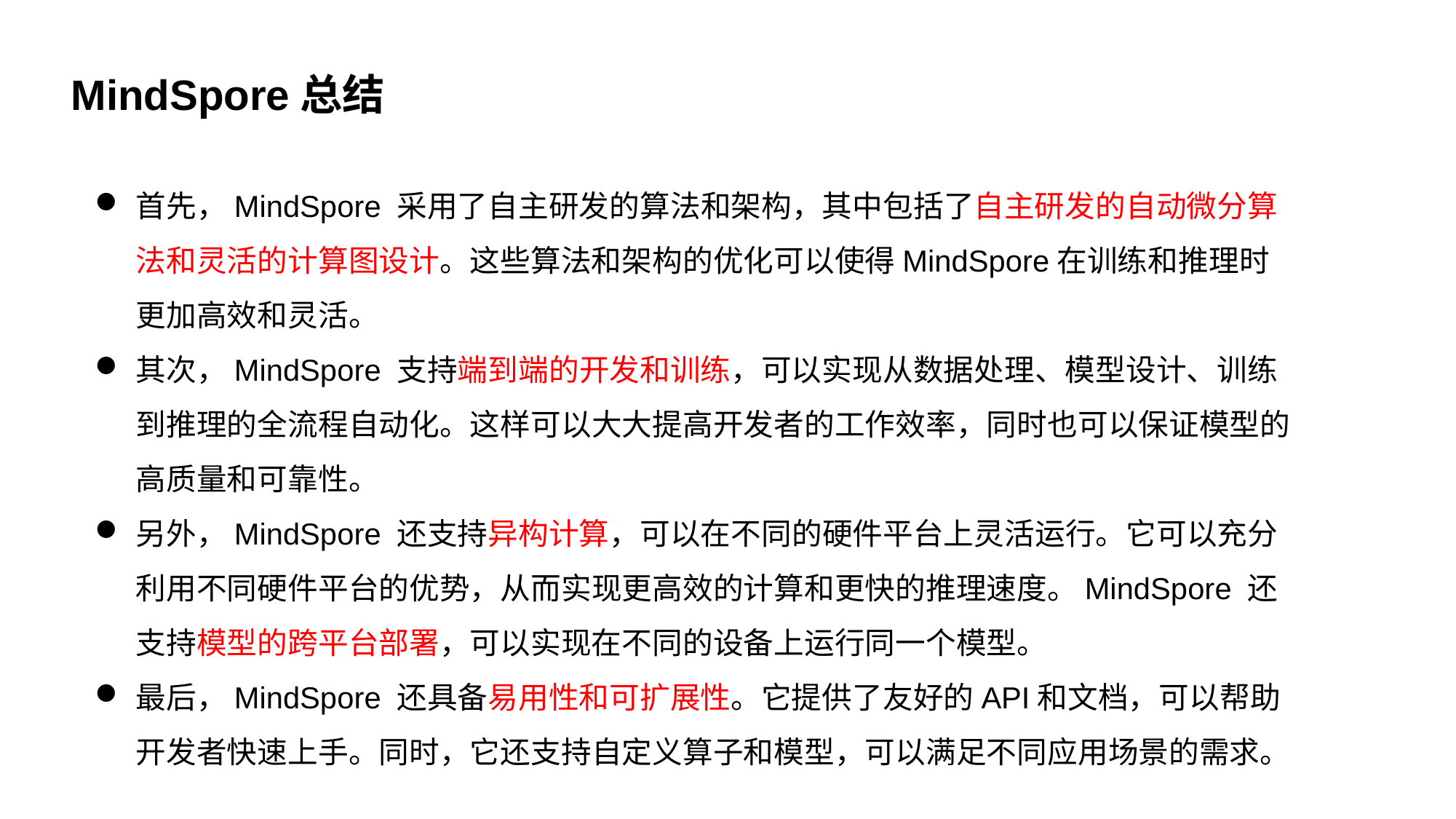

# MindSpore总结
首先，MindSpore 采用了自主研发的算法和架构，其中包括了自主研发的自动微分算法和灵活的计算图设计。这些算法和架构的优化可以使得MindSpore在训练和推理时更加高效和灵活。
其次，MindSpore 支持端到端的开发和训练，可以实现从数据处理、模型设计、训练到推理的全流程自动化。这样可以大大提高开发者的工作效率，同时也可以保证模型的高质量和可靠性。
另外，MindSpore 还支持异构计算，可以在不同的硬件平台上灵活运行。它可以充分利用不同硬件平台的优势，从而实现更高效的计算和更快的推理速度。MindSpore 还支持模型的跨平台部署，可以实现在不同的设备上运行同一个模型。
最后，MindSpore 还具备易用性和可扩展性。它提供了友好的API和文档，可以帮助开发者快速上手。同时，它还支持自定义算子和模型，可以满足不同应用场景的需求。